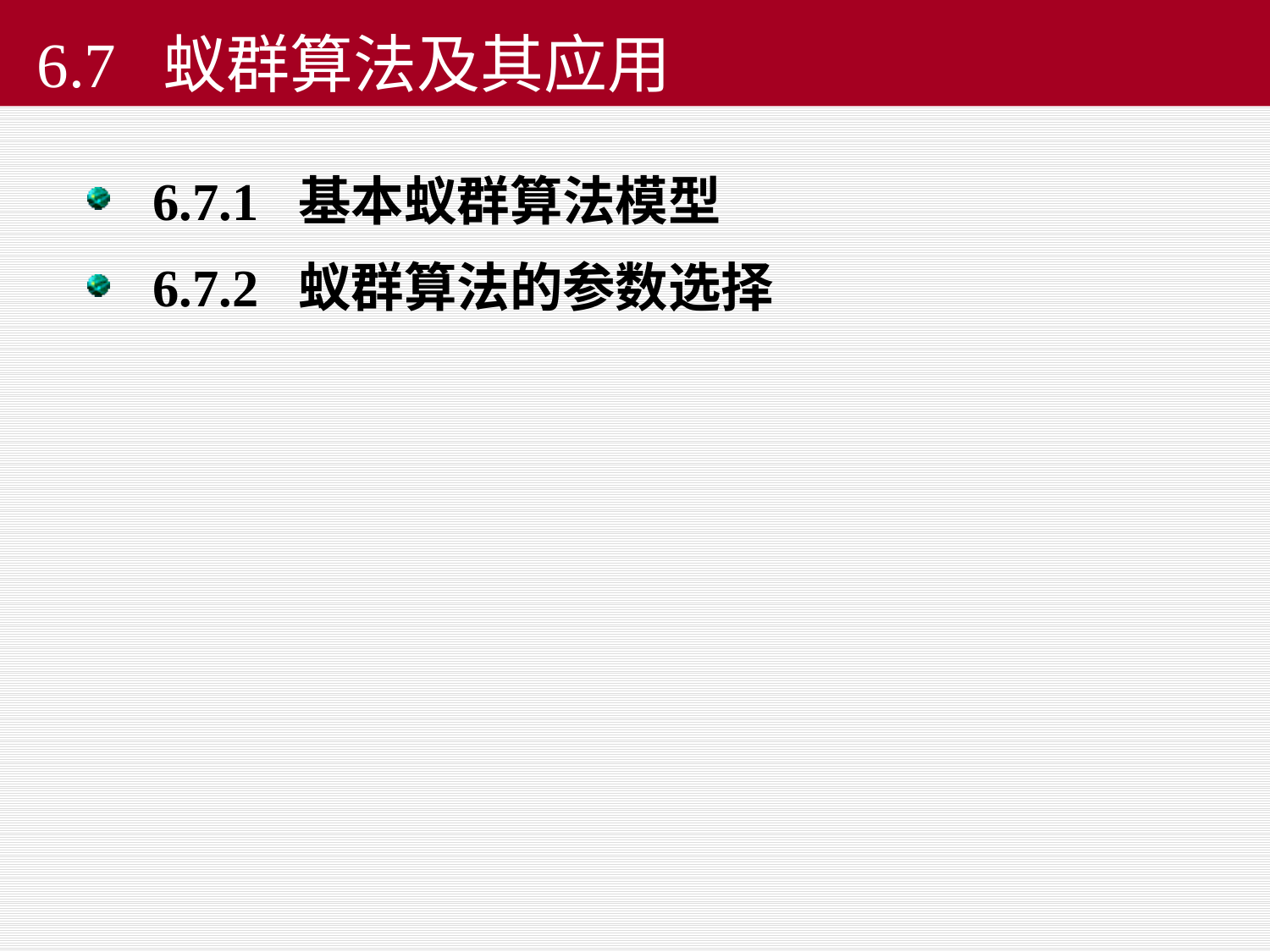

6.7  蚁群算法及其应用
6.7.1  基本蚁群算法模型
6.7.2  蚁群算法的参数选择

173